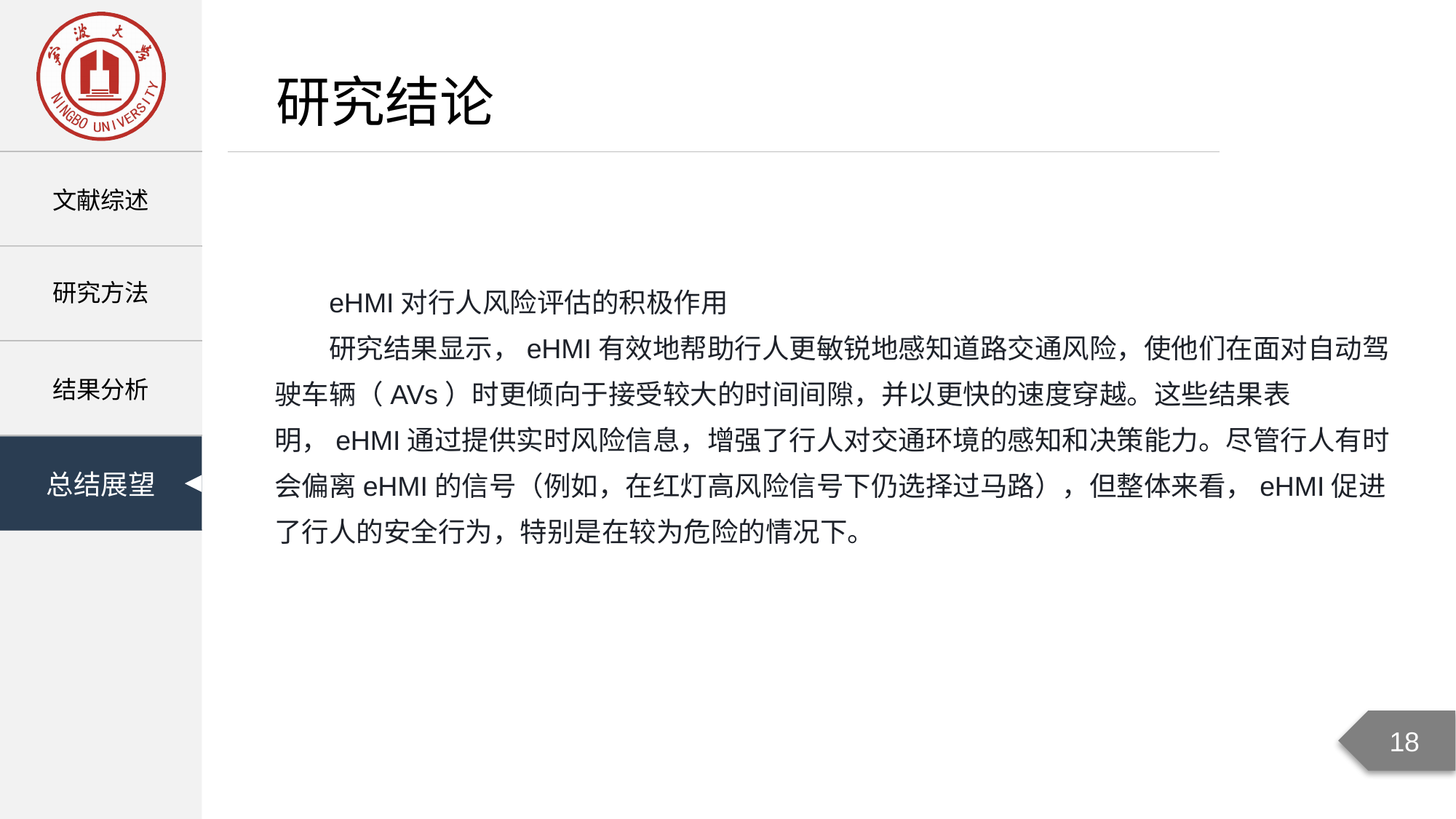

研究结论
eHMI对行人风险评估的积极作用
研究结果显示，eHMI有效地帮助行人更敏锐地感知道路交通风险，使他们在面对自动驾驶车辆（AVs）时更倾向于接受较大的时间间隙，并以更快的速度穿越。这些结果表明，eHMI通过提供实时风险信息，增强了行人对交通环境的感知和决策能力。尽管行人有时会偏离eHMI的信号（例如，在红灯高风险信号下仍选择过马路），但整体来看，eHMI促进了行人的安全行为，特别是在较为危险的情况下。